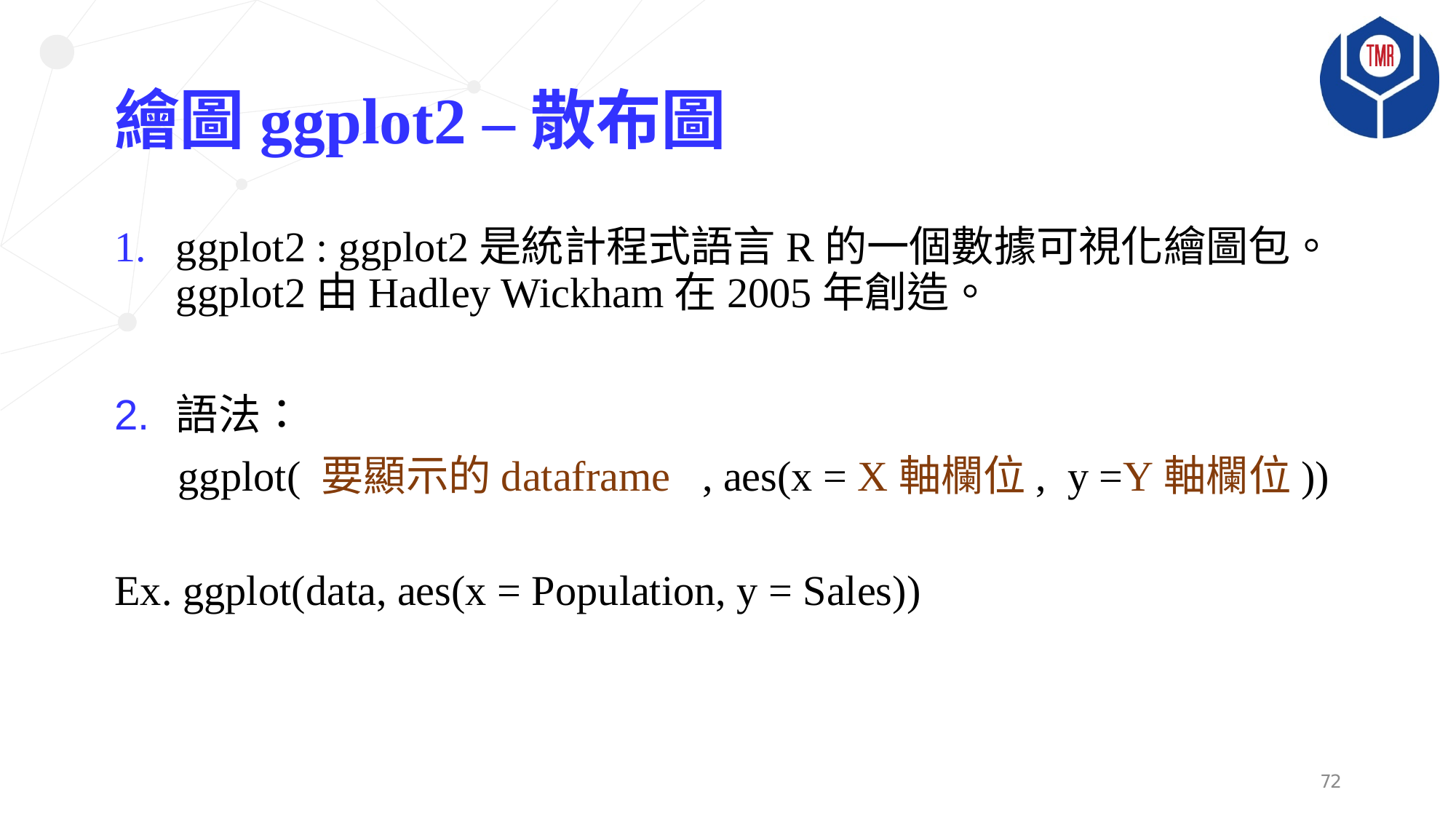

# 繪圖ggplot2 –散布圖
ggplot2 : ggplot2是統計程式語言R的一個數據可視化繪圖包。ggplot2由Hadley Wickham在2005年創造。

語法：
      ggplot( 要顯示的dataframe   , aes(x = X軸欄位,  y =Y軸欄位))

Ex. ggplot(data, aes(x = Population, y = Sales))
72